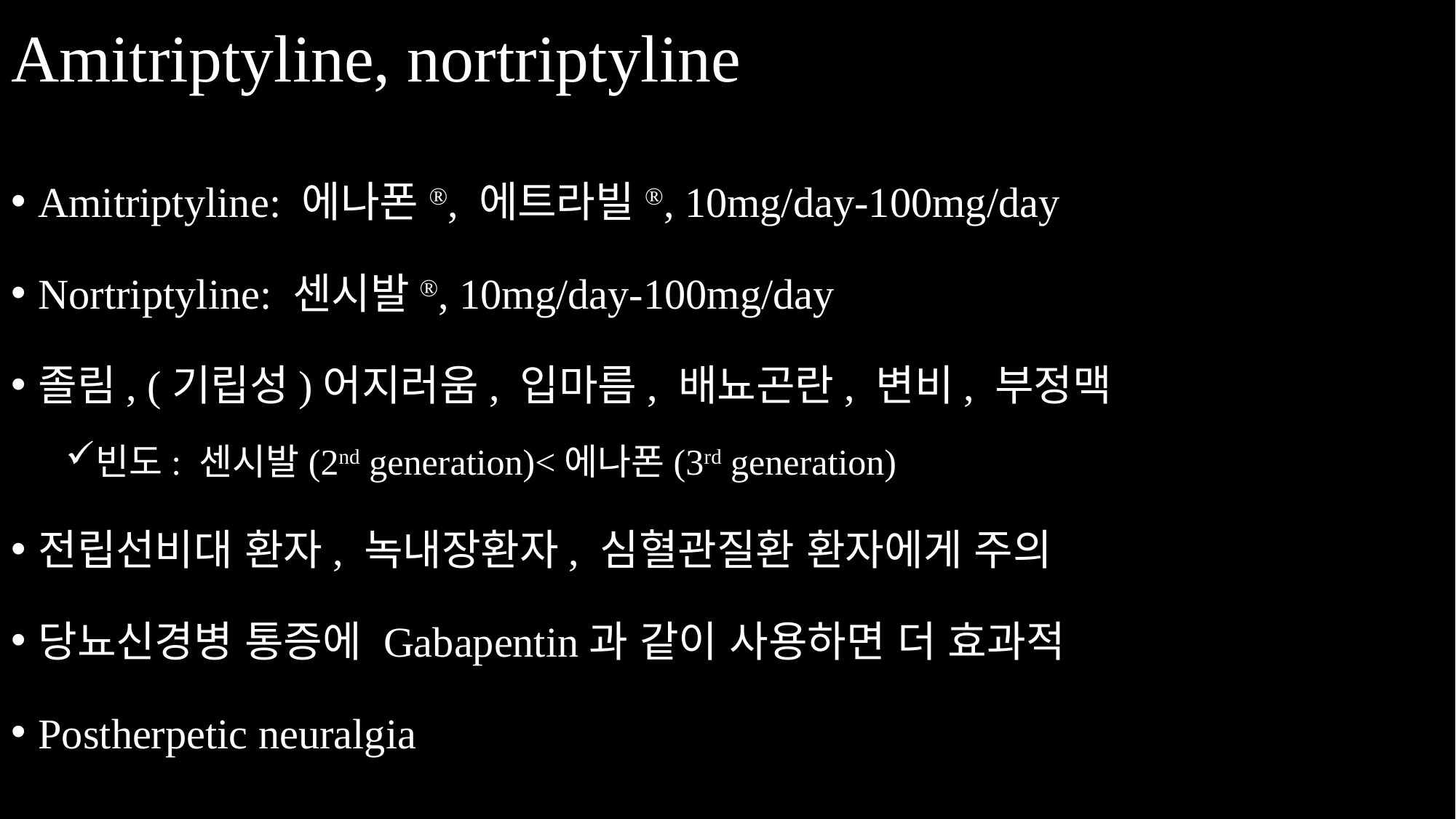

# Amitriptyline, nortriptyline
Amitriptyline: 에나폰®, 에트라빌®, 10mg/day-100mg/day
Nortriptyline: 센시발®, 10mg/day-100mg/day
졸림, (기립성)어지러움, 입마름, 배뇨곤란, 변비, 부정맥
빈도: 센시발(2nd generation)<에나폰(3rd generation)
전립선비대 환자, 녹내장환자, 심혈관질환 환자에게 주의
당뇨신경병 통증에 Gabapentin과 같이 사용하면 더 효과적
Postherpetic neuralgia